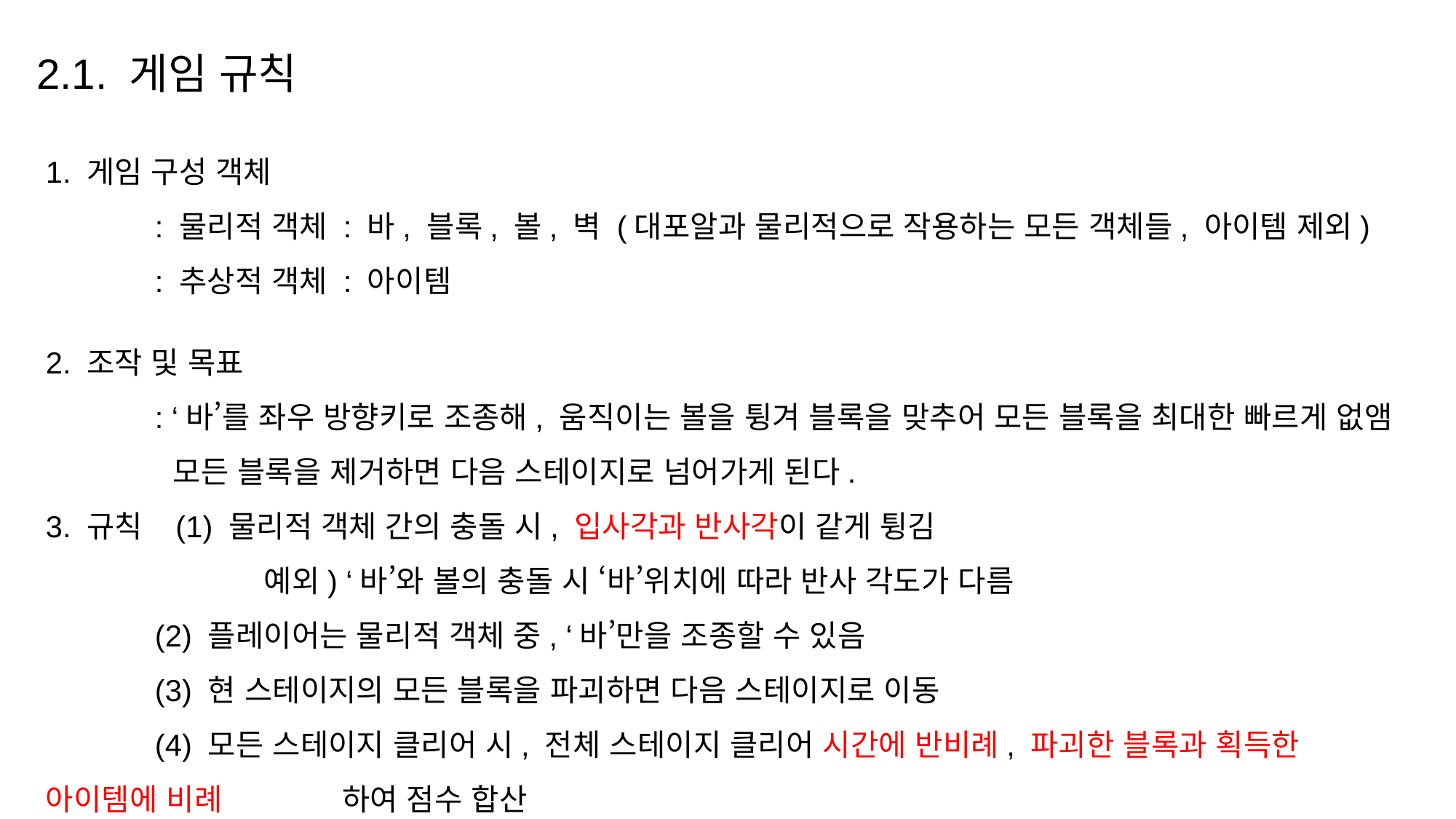

2.1. 게임 규칙
1. 게임 구성 객체
	: 물리적 객체 : 바, 블록, 볼, 벽 (대포알과 물리적으로 작용하는 모든 객체들, 아이템 제외)
	: 추상적 객체 : 아이템

2. 조작 및 목표
	: ‘바’를 좌우 방향키로 조종해, 움직이는 볼을 튕겨 블록을 맞추어 모든 블록을 최대한 빠르게 없앰
              모든 블록을 제거하면 다음 스테이지로 넘어가게 된다.
3. 규칙   (1) 물리적 객체 간의 충돌 시, 입사각과 반사각이 같게 튕김
		예외) ‘바’와 볼의 충돌 시 ‘바’위치에 따라 반사 각도가 다름
	(2) 플레이어는 물리적 객체 중, ‘바’만을 조종할 수 있음
	(3) 현 스테이지의 모든 블록을 파괴하면 다음 스테이지로 이동
	(4) 모든 스테이지 클리어 시, 전체 스테이지 클리어 시간에 반비례, 파괴한 블록과 획득한 아이템에 비례              하여 점수 합산